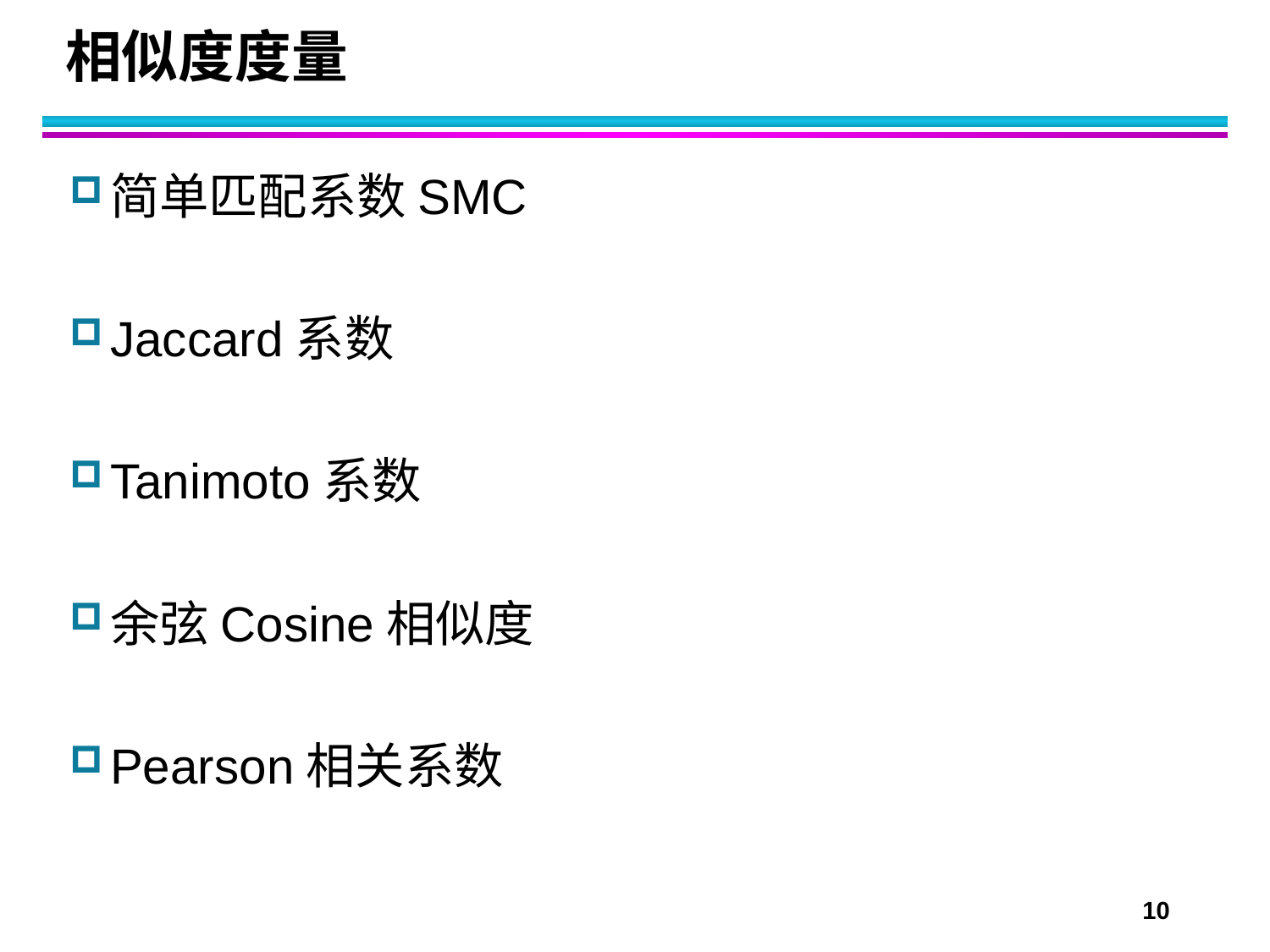

# 相似度度量
简单匹配系数SMC

Jaccard系数

Tanimoto系数

余弦Cosine相似度

Pearson相关系数